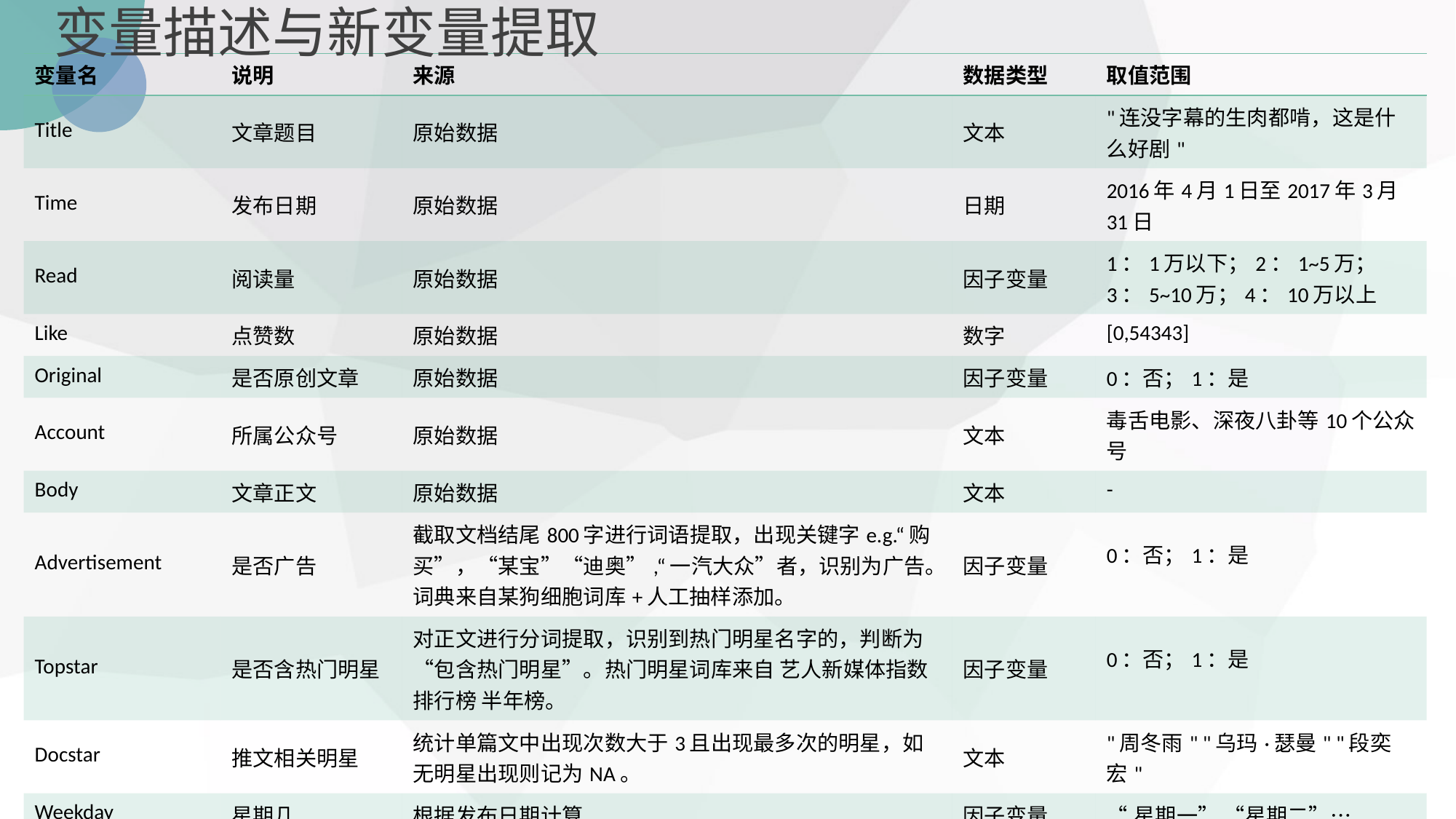

# 变量描述与新变量提取
| 变量名 | 说明 | 来源 | 数据类型 | 取值范围 |
| --- | --- | --- | --- | --- |
| Title | 文章题目 | 原始数据 | 文本 | "连没字幕的生肉都啃，这是什么好剧" |
| Time | 发布日期 | 原始数据 | 日期 | 2016年4月1日至2017年3月31日 |
| Read | 阅读量 | 原始数据 | 因子变量 | 1：1万以下；2：1~5万；3：5~10万；4：10万以上 |
| Like | 点赞数 | 原始数据 | 数字 | [0,54343] |
| Original | 是否原创文章 | 原始数据 | 因子变量 | 0：否；1：是 |
| Account | 所属公众号 | 原始数据 | 文本 | 毒舌电影、深夜八卦等10个公众号 |
| Body | 文章正文 | 原始数据 | 文本 | - |
| Advertisement | 是否广告 | 截取文档结尾800字进行词语提取，出现关键字e.g.“购买”，“某宝”“迪奥”,“一汽大众”者，识别为广告。词典来自某狗细胞词库+人工抽样添加。 | 因子变量 | 0：否；1：是 |
| Topstar | 是否含热门明星 | 对正文进行分词提取，识别到热门明星名字的，判断为“包含热门明星”。热门明星词库来自 艺人新媒体指数排行榜 半年榜。 | 因子变量 | 0：否；1：是 |
| Docstar | 推文相关明星 | 统计单篇文中出现次数大于3且出现最多次的明星，如无明星出现则记为NA。 | 文本 | "周冬雨" "乌玛·瑟曼" "段奕宏" |
| Weekday | 星期几 | 根据发布日期计算 | 因子变量 | “星期一” “星期二”… |
| Hot | 阅读热度 | 根据阅读量（因子变量）区间中位数估算阅读总量 | 数字 | 1万以下估算为0.5,1~5万估算为3… …,10万以上估算为12.5 |